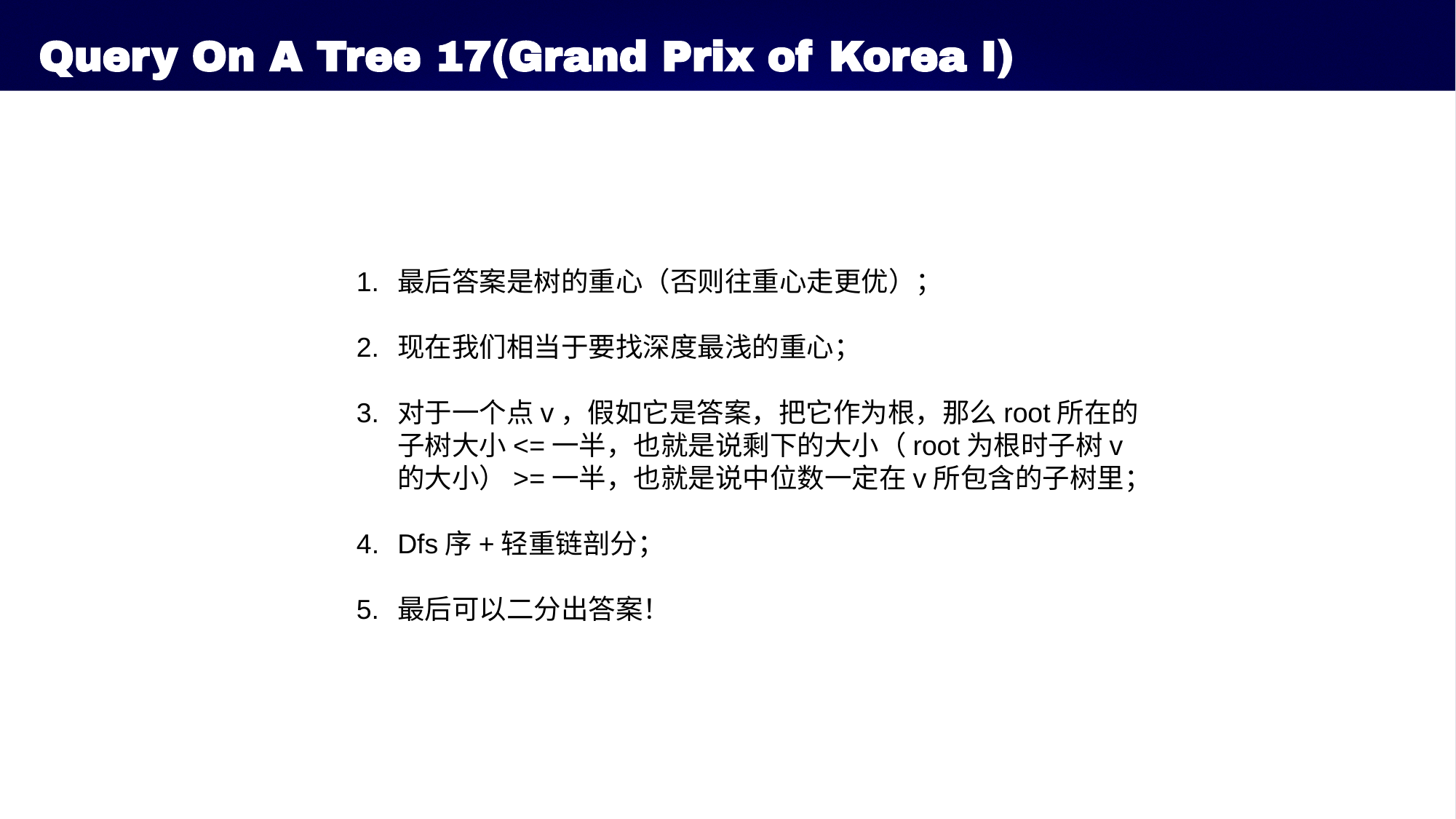

# Query On A Tree 17(Grand Prix of Korea I)
最后答案是树的重心（否则往重心走更优）；

现在我们相当于要找深度最浅的重心；

对于一个点v，假如它是答案，把它作为根，那么root所在的子树大小<=一半，也就是说剩下的大小（root为根时子树v的大小）>=一半，也就是说中位数一定在v所包含的子树里；

Dfs序+轻重链剖分；

最后可以二分出答案！